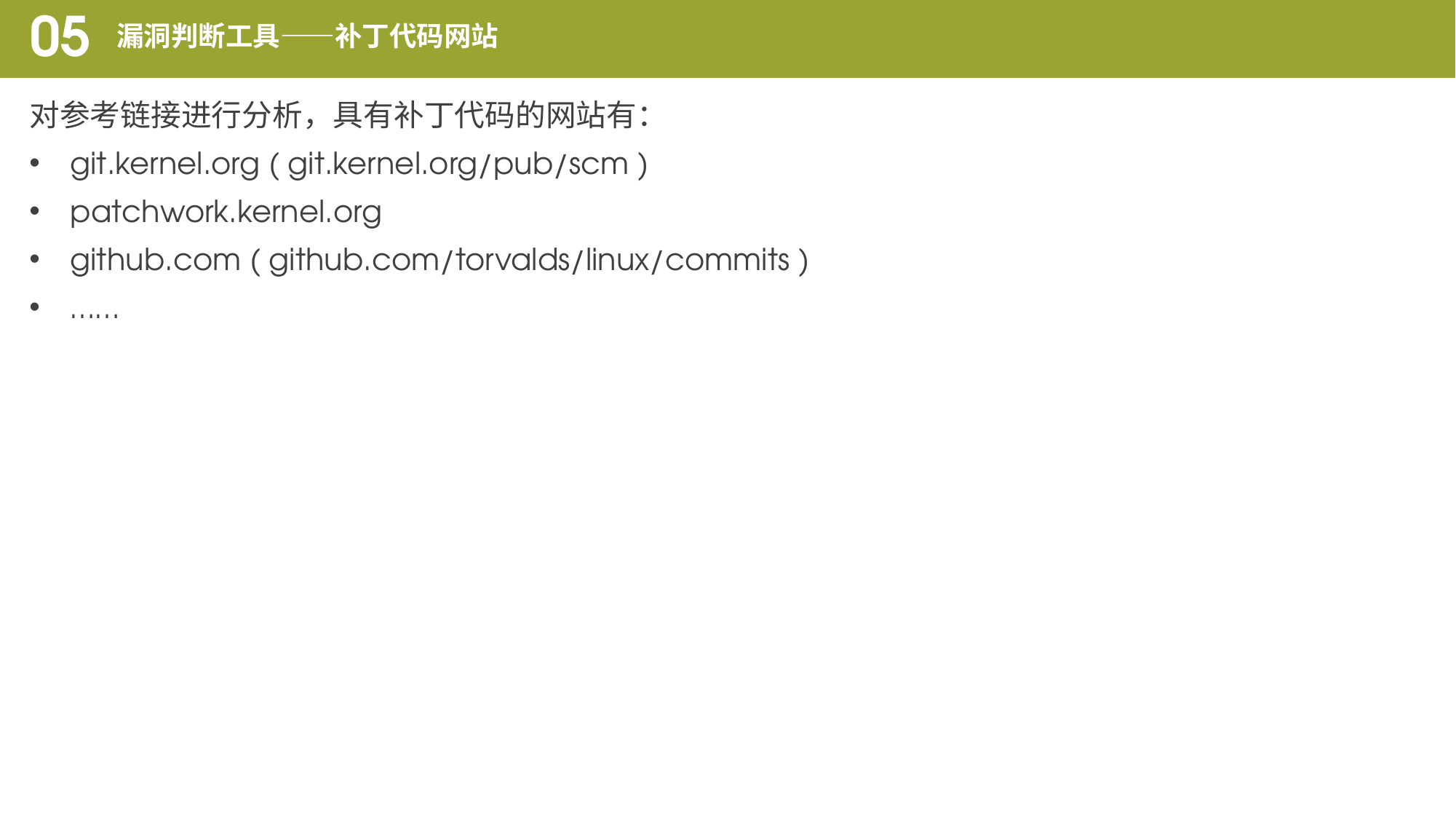

05
漏洞判断工具——补丁代码网站
对参考链接进行分析，具有补丁代码的网站有：
git.kernel.org ( git.kernel.org/pub/scm )
patchwork.kernel.org
github.com ( github.com/torvalds/linux/commits )
……